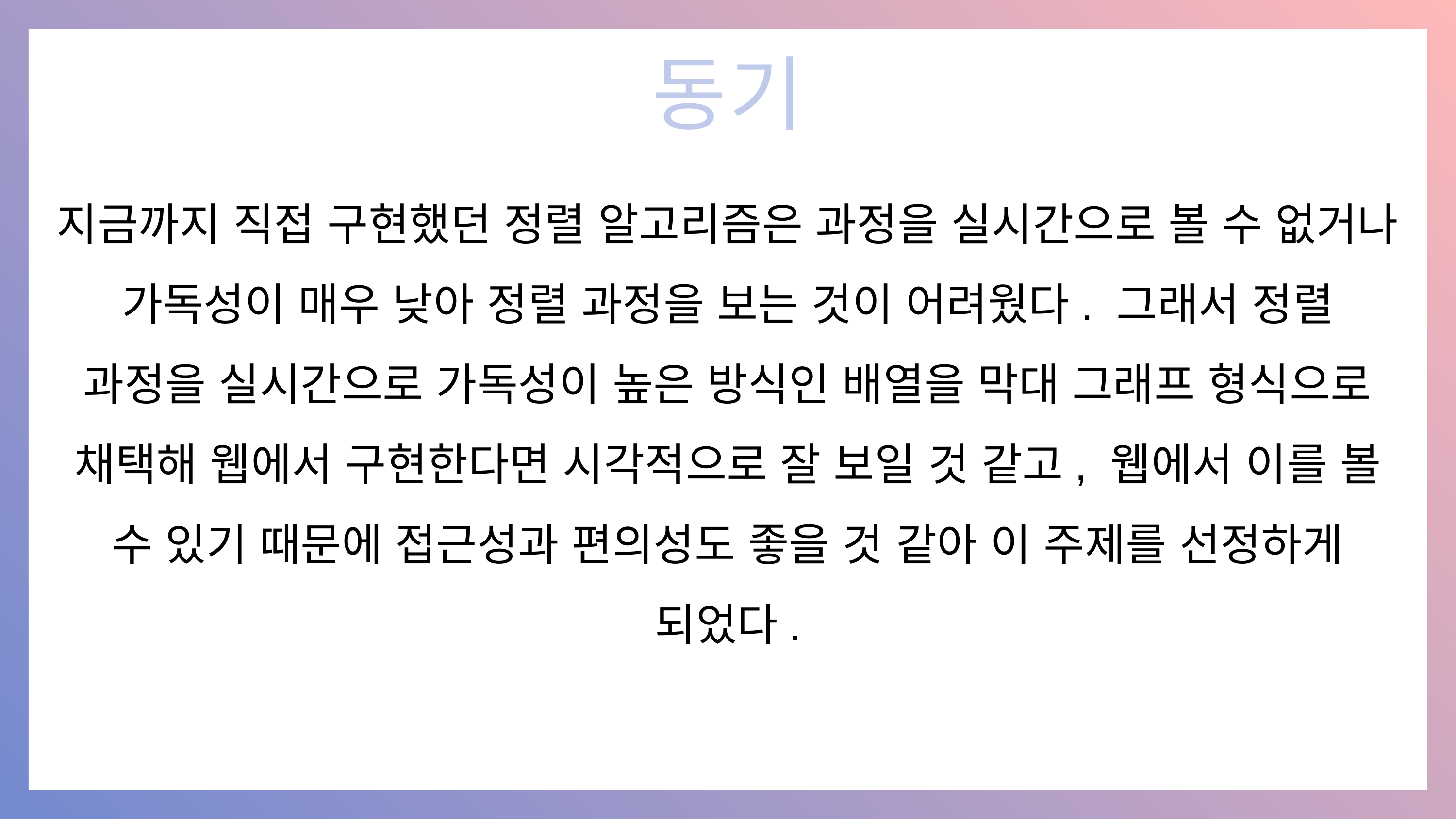

동기
지금까지 직접 구현했던 정렬 알고리즘은 과정을 실시간으로 볼 수 없거나 가독성이 매우 낮아 정렬 과정을 보는 것이 어려웠다. 그래서 정렬 과정을 실시간으로 가독성이 높은 방식인 배열을 막대 그래프 형식으로 채택해 웹에서 구현한다면 시각적으로 잘 보일 것 같고, 웹에서 이를 볼 수 있기 때문에 접근성과 편의성도 좋을 것 같아 이 주제를 선정하게 되었다.